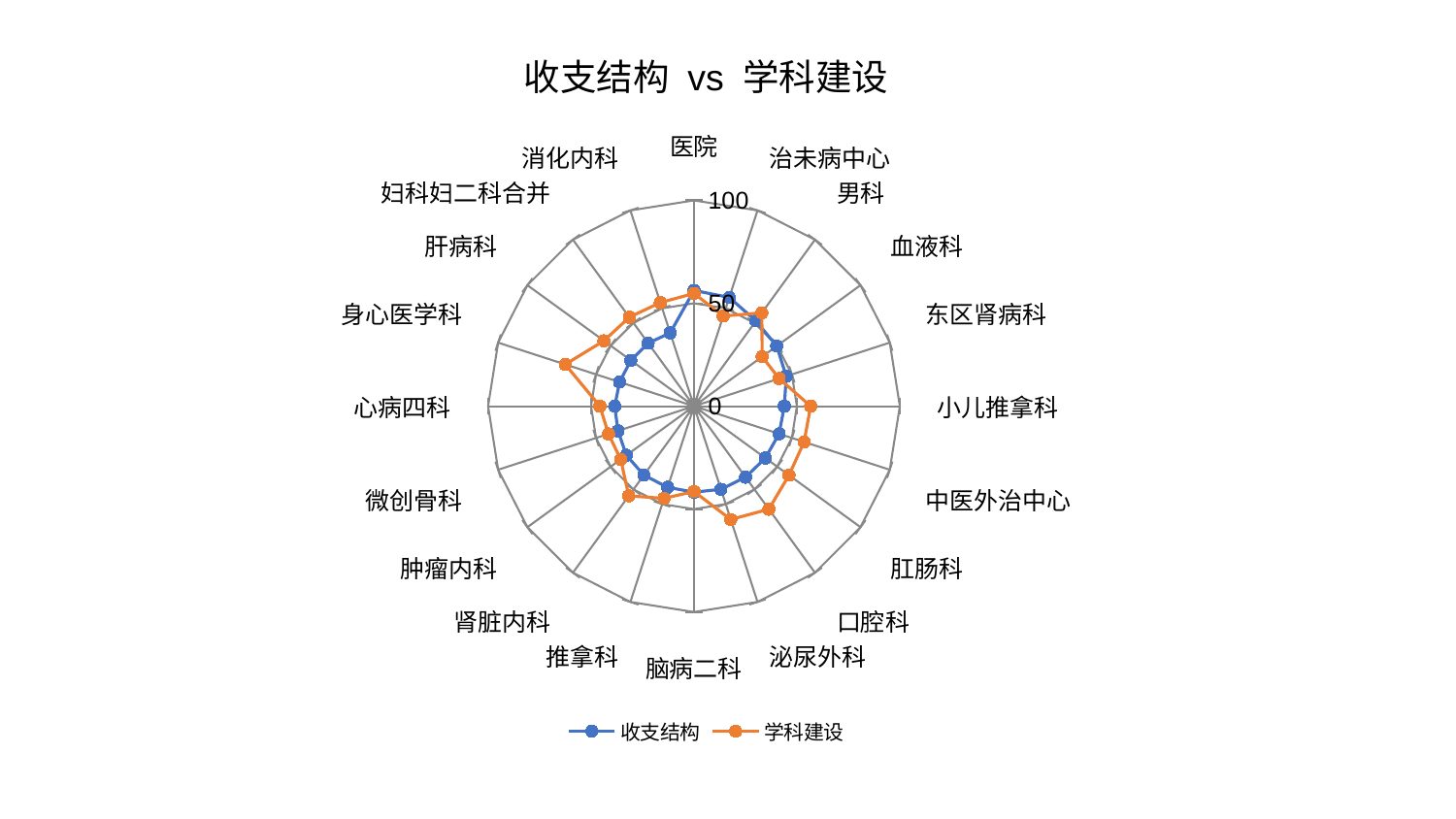

### Chart: 收支结构 vs 学科建设

| Category | 收支结构 | 学科建设 |
|---|---|---|
| 医院 | 56.24436179971337 | 54.77391123989746 |
| 治未病中心 | 55.5594107455046 | 46.06156341245222 |
| 男科 | 51.21173427015644 | 56.08460744883412 |
| 血液科 | 49.723882049658634 | 40.96453794325726 |
| 东区肾病科 | 47.133667079857986 | 43.50975517036145 |
| 小儿推拿科 | 43.91111629974618 | 56.68469037365319 |
| 中医外治中心 | 43.483067166024476 | 56.23994878436128 |
| 肛肠科 | 42.87947547453093 | 57.072364989419754 |
| 口腔科 | 42.655264624939726 | 61.9030798908942 |
| 泌尿外科 | 42.46374406257763 | 57.88879686632867 |
| 脑病二科 | 41.81332266595146 | 41.46172552486571 |
| 推拿科 | 41.446860663986314 | 47.07257463563315 |
| 肾脏内科 | 41.41211627985942 | 53.86830932319865 |
| 肿瘤内科 | 40.57291323414782 | 43.99552461975326 |
| 微创骨科 | 38.80784923805758 | 43.67069763354524 |
| 心病四科 | 38.5054973761996 | 45.70464772145087 |
| 身心医学科 | 37.99518134590964 | 65.7529121196943 |
| 肝病科 | 37.92024036502474 | 54.085897153557305 |
| 妇科妇二科合并 | 37.84002322683784 | 53.416313729809694 |
| 消化内科 | 37.44063292969447 | 52.92684531174732 |
71